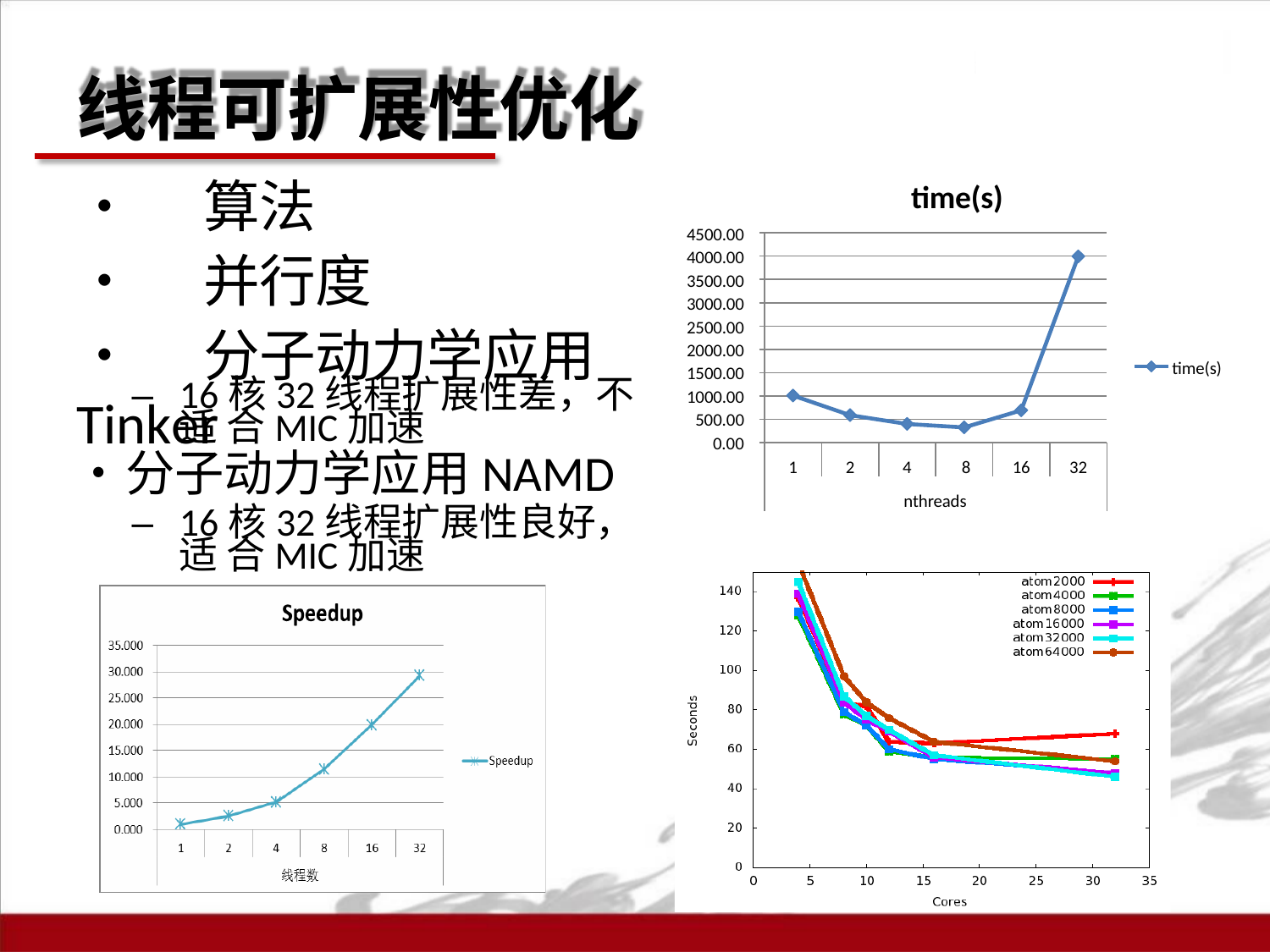

# 线程可扩展性优化
•	算法
•	并行度
•	分子动力学应用Tinker
time(s)
4500.00
4000.00
3500.00
3000.00
2500.00
2000.00
1500.00
1000.00
500.00
0.00

time(s)

–	16核32线程扩展性差，不适 合MIC加速
•	分子动力学应用NAMD

1
2
4	8
nthreads
16
32
–	16核32线程扩展性良好，适 合MIC加速